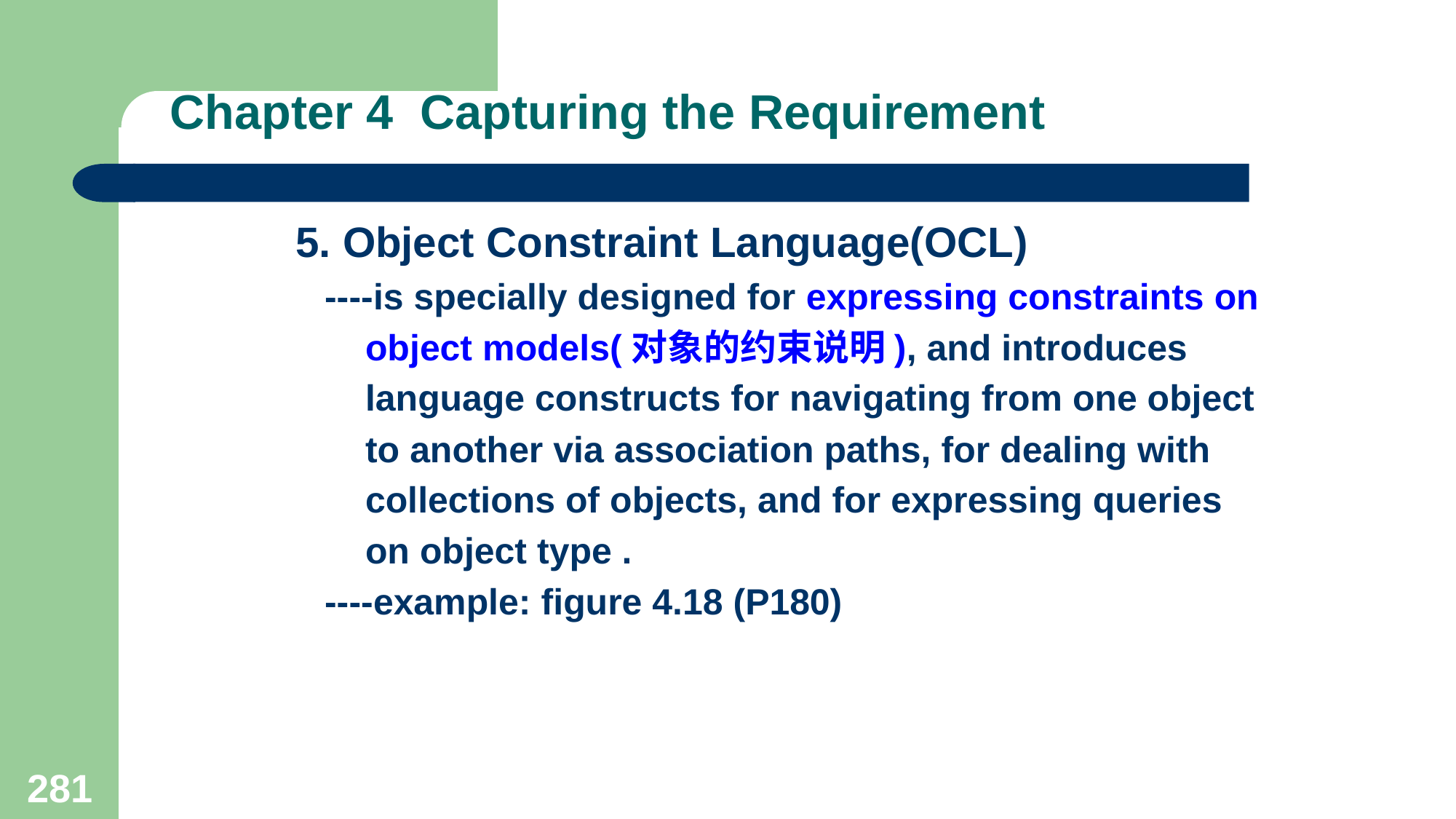

# Chapter 4  Capturing the Requirement
 5. Object Constraint Language(OCL)
    ----is specially designed for expressing constraints on
        object models(对象的约束说明), and introduces
        language constructs for navigating from one object
        to another via association paths, for dealing with
        collections of objects, and for expressing queries
        on object type .
    ----example: figure 4.18 (P180)
281